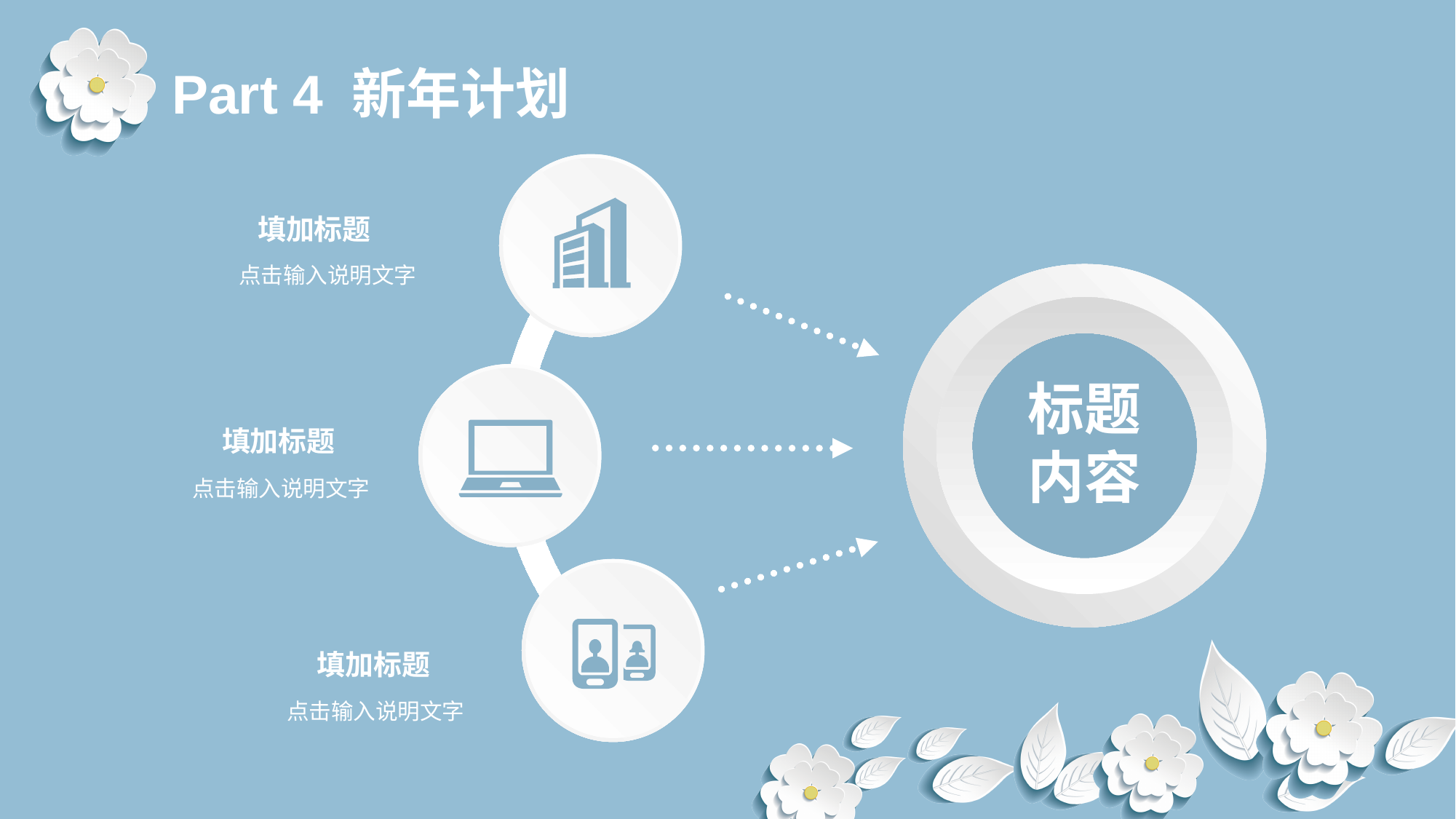

Part 4 新年计划

填加标题
点击输入说明文字

标题
内容

填加标题

点击输入说明文字

填加标题
点击输入说明文字
延时符